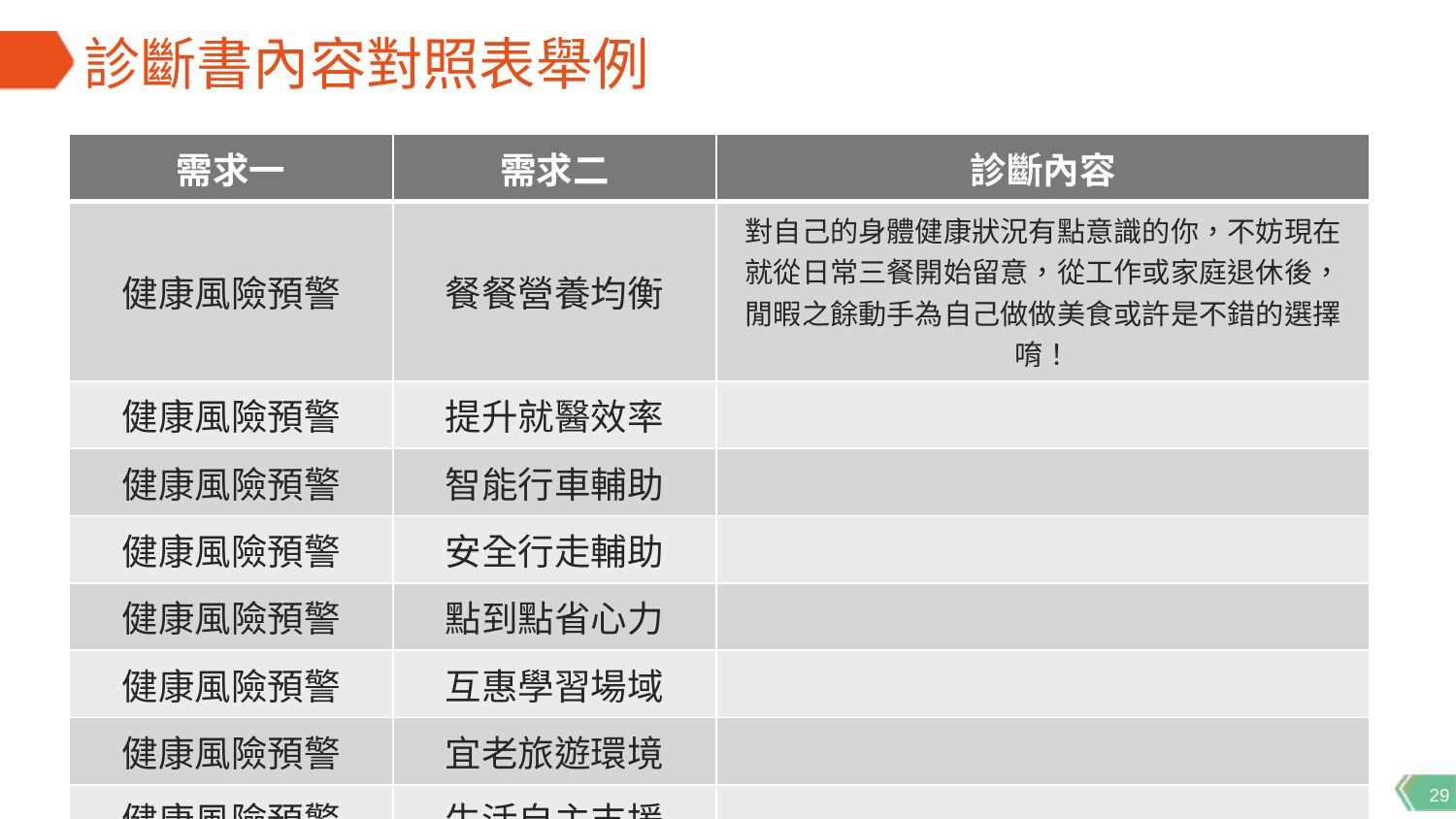

# 診斷書內容對照表舉例
| 需求一 | 需求二 | 診斷內容 |
| --- | --- | --- |
| 健康風險預警 | 餐餐營養均衡 | 對自己的身體健康狀況有點意識的你，不妨現在就從日常三餐開始留意，從工作或家庭退休後，閒暇之餘動手為自己做做美食或許是不錯的選擇唷！ |
| 健康風險預警 | 提升就醫效率 |  |
| 健康風險預警 | 智能行車輔助 |  |
| 健康風險預警 | 安全行走輔助 |  |
| 健康風險預警 | 點到點省心力 |  |
| 健康風險預警 | 互惠學習場域 |  |
| 健康風險預警 | 宜老旅遊環境 |  |
| 健康風險預警 | 生活自主支援 |  |
| 健康風險預警 | 數位能力養成 |  |
29